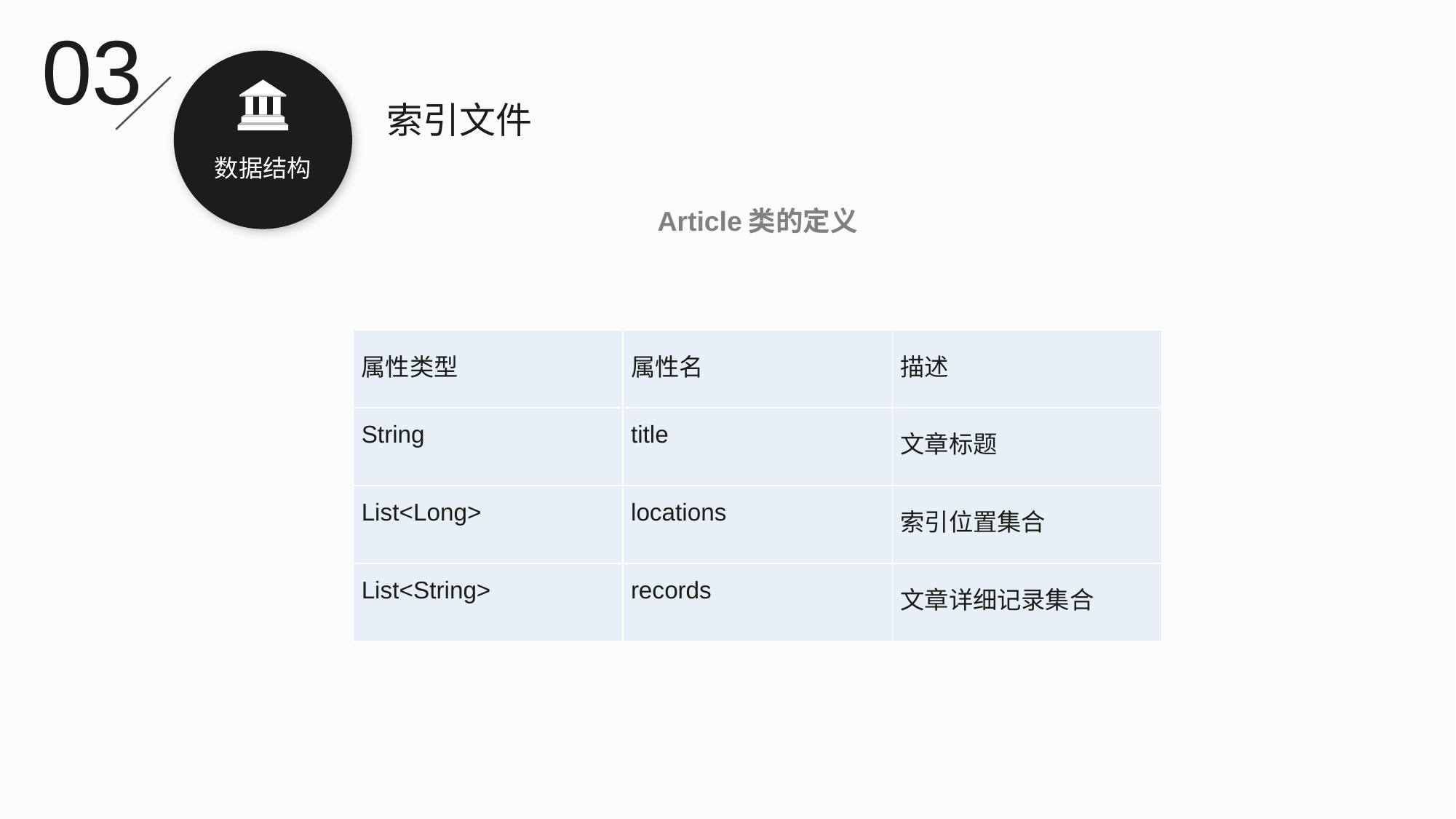

03

索引文件
数据结构
Article类的定义

| 属性类型 | 属性名 | 描述 |
| --- | --- | --- |
| String | title | 文章标题 |
| List<Long> | locations | 索引位置集合 |
| List<String> | records | 文章详细记录集合 |